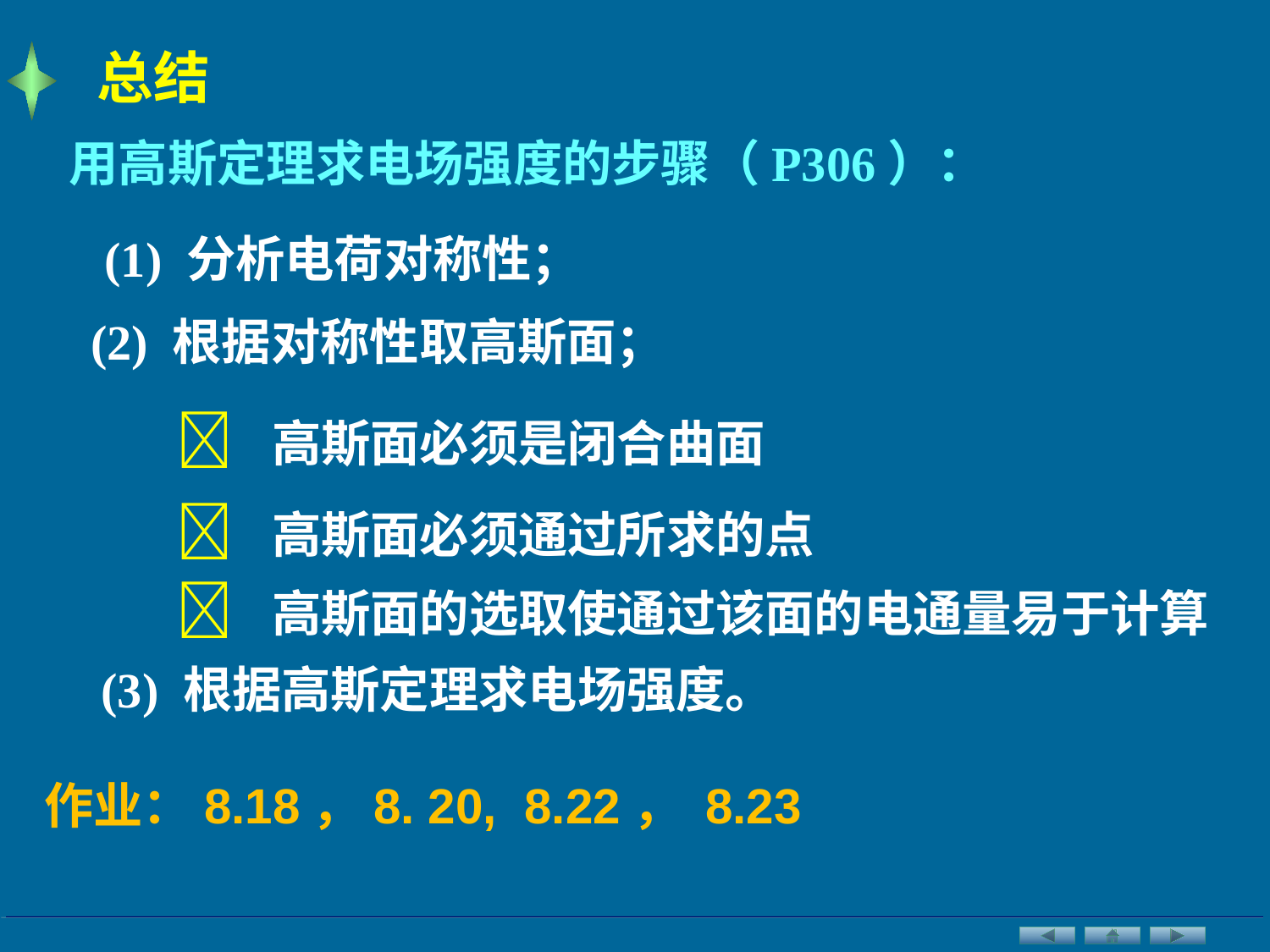

总结

用高斯定理求电场强度的步骤（P306）：
(1) 分析电荷对称性；
(2) 根据对称性取高斯面；
∗  高斯面必须是闭合曲面
∗  高斯面必须通过所求的点
∗  高斯面的选取使通过该面的电通量易于计算
(3) 根据高斯定理求电场强度。
作业：8.18，8. 20,  8.22， 8.23